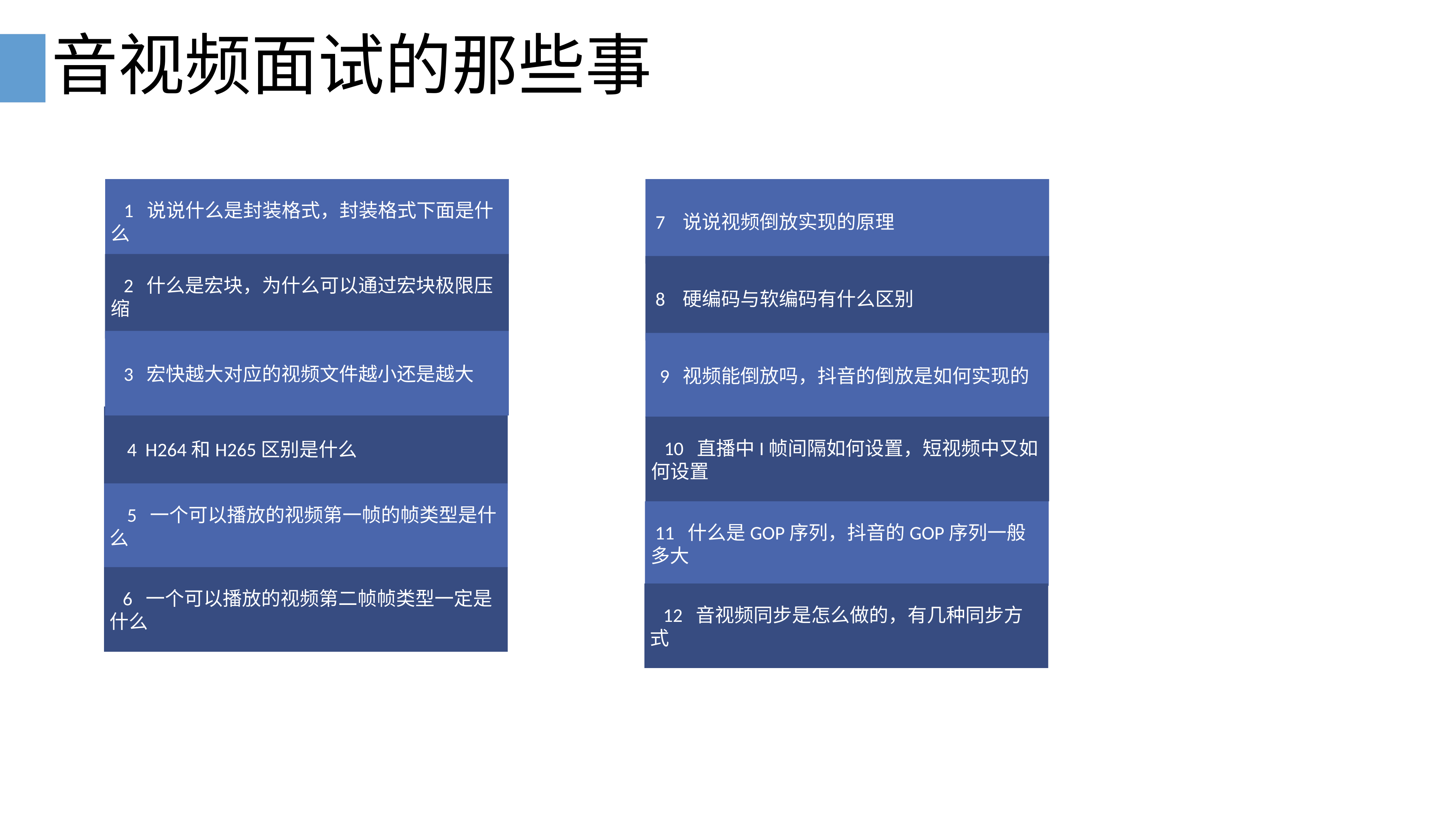

# 音视频面试的那些事
   1  说说什么是封装格式，封装格式下面是什么
 7   说说视频倒放实现的原理
   2  什么是宏块，为什么可以通过宏块极限压缩
 8   硬编码与软编码有什么区别
   3  宏快越大对应的视频文件越小还是越大
  9  视频能倒放吗，抖音的倒放是如何实现的
    4  H264和H265区别是什么
   10  直播中I帧间隔如何设置，短视频中又如何设置
    5  一个可以播放的视频第一帧的帧类型是什么
 11  什么是GOP序列，抖音的GOP序列一般多大
   6  一个可以播放的视频第二帧帧类型一定是什么
   12  音视频同步是怎么做的，有几种同步方式